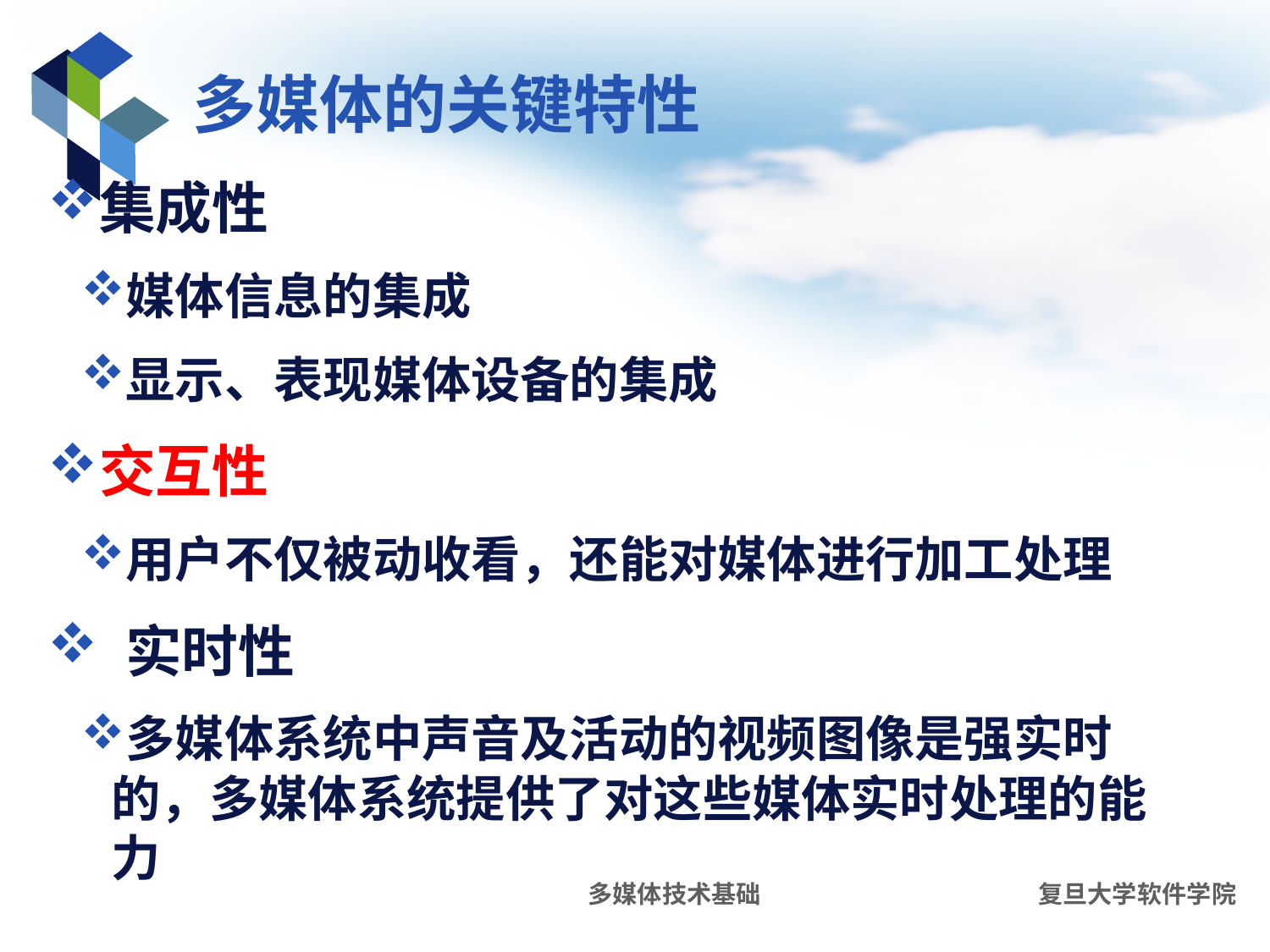

# 多媒体的关键特性
集成性
媒体信息的集成
显示、表现媒体设备的集成
交互性
用户不仅被动收看，还能对媒体进行加工处理
 实时性
多媒体系统中声音及活动的视频图像是强实时的，多媒体系统提供了对这些媒体实时处理的能力
多媒体技术基础